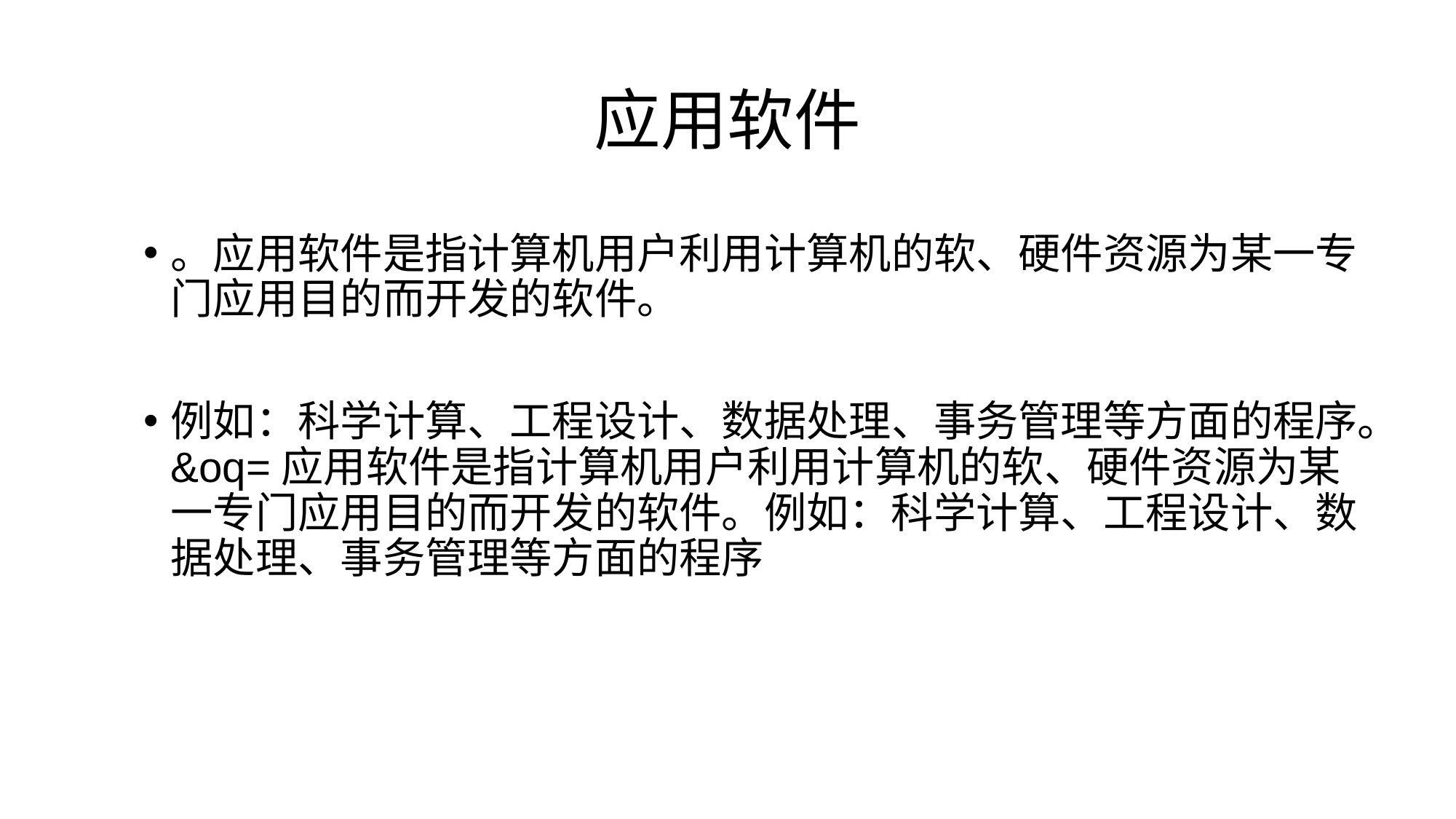

# 应用软件

。应用软件是指计算机用户利用计算机的软、硬件资源为某一专门应用目的而开发的软件。

例如：科学计算、工程设计、数据处理、事务管理等方面的程序。&oq=应用软件是指计算机用户利用计算机的软、硬件资源为某一专门应用目的而开发的软件。例如：科学计算、工程设计、数据处理、事务管理等方面的程序